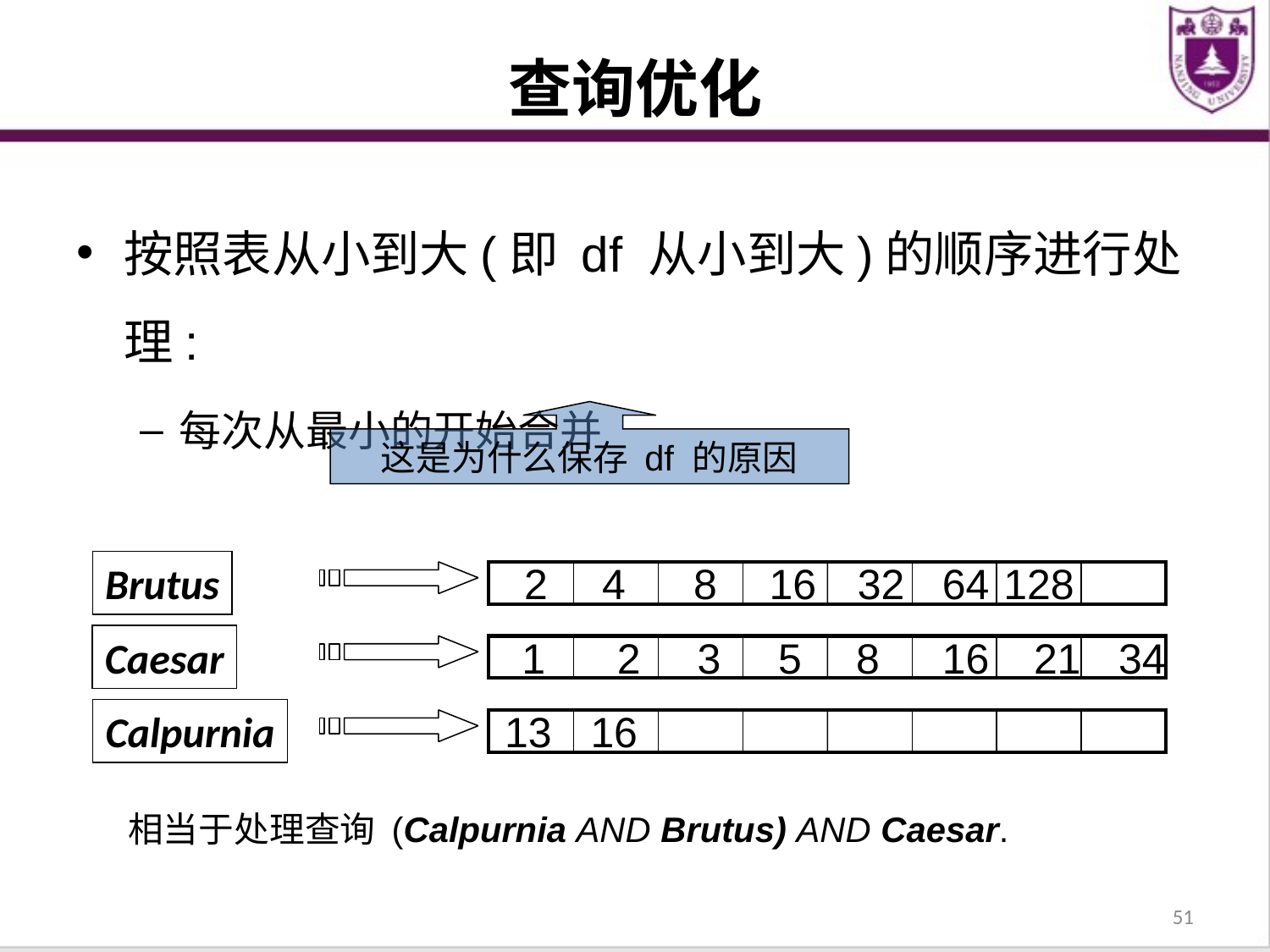

查询优化
按照表从小到大(即 df 从小到大)的顺序进行处理:
每次从最小的开始合并
这是为什么保存 df 的原因
Brutus
2
4
8
16
32
64
128

Caesar
1
2
3
5
8
16
21
34

Calpurnia
13
16

相当于处理查询 (Calpurnia AND Brutus) AND Caesar.
51